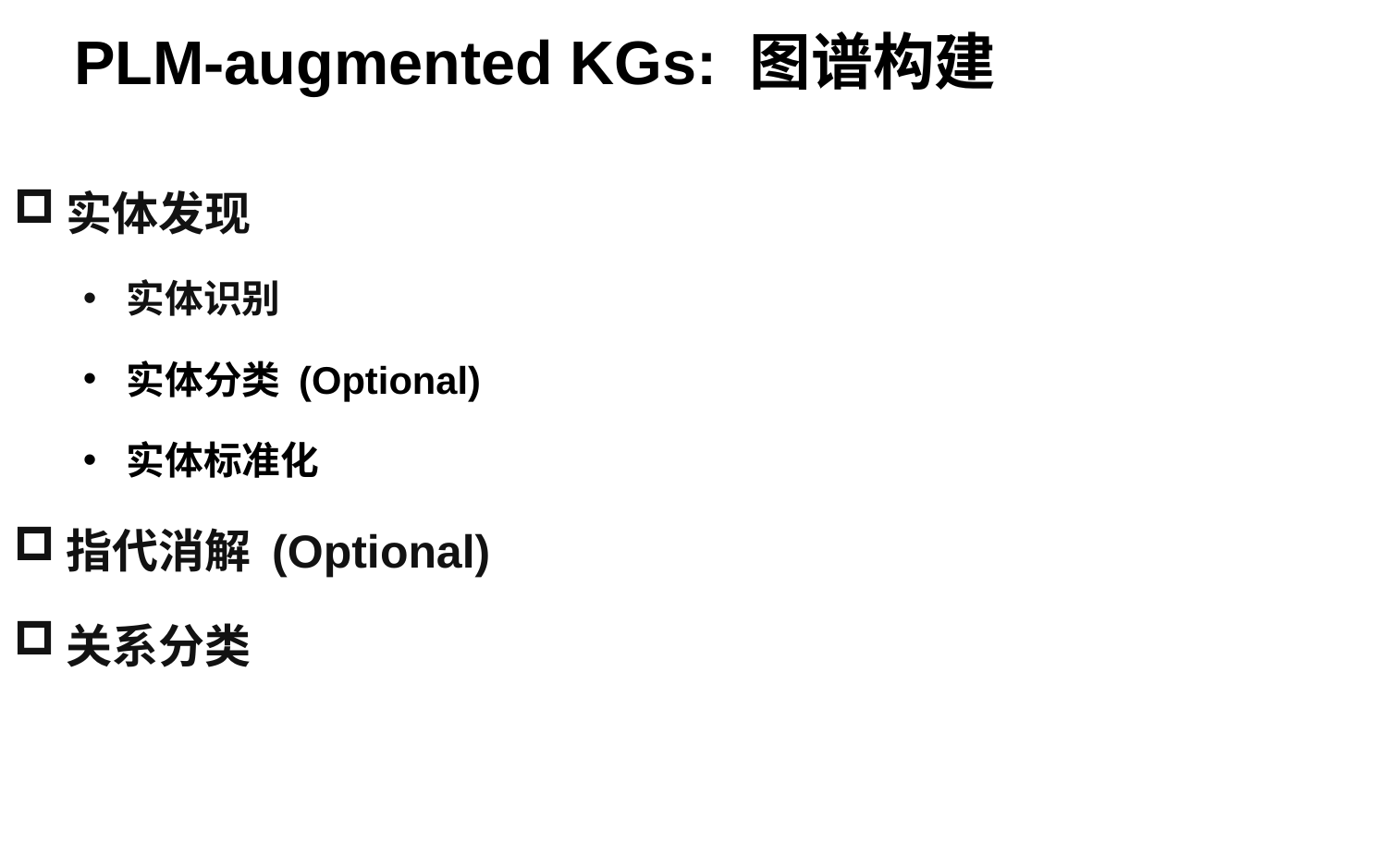

# PLM-augmented KGs: 图谱构建
实体发现
实体识别
实体分类 (Optional)
实体标准化
指代消解 (Optional)
关系分类